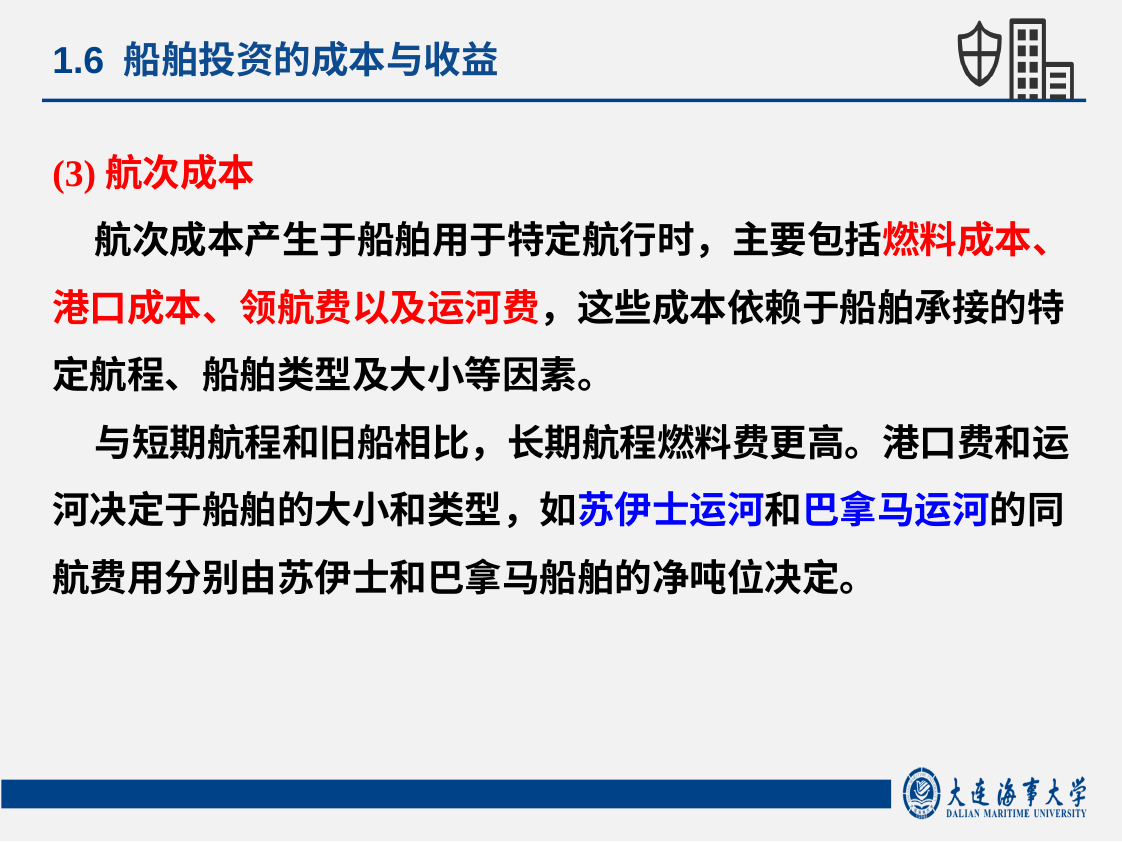

1.6 船舶投资的成本与收益
(3)航次成本
航次成本产生于船舶用于特定航行时，主要包括燃料成本、港口成本、领航费以及运河费，这些成本依赖于船舶承接的特定航程、船舶类型及大小等因素。
与短期航程和旧船相比，长期航程燃料费更高。港口费和运河决定于船舶的大小和类型，如苏伊士运河和巴拿马运河的同航费用分别由苏伊士和巴拿马船舶的净吨位决定。